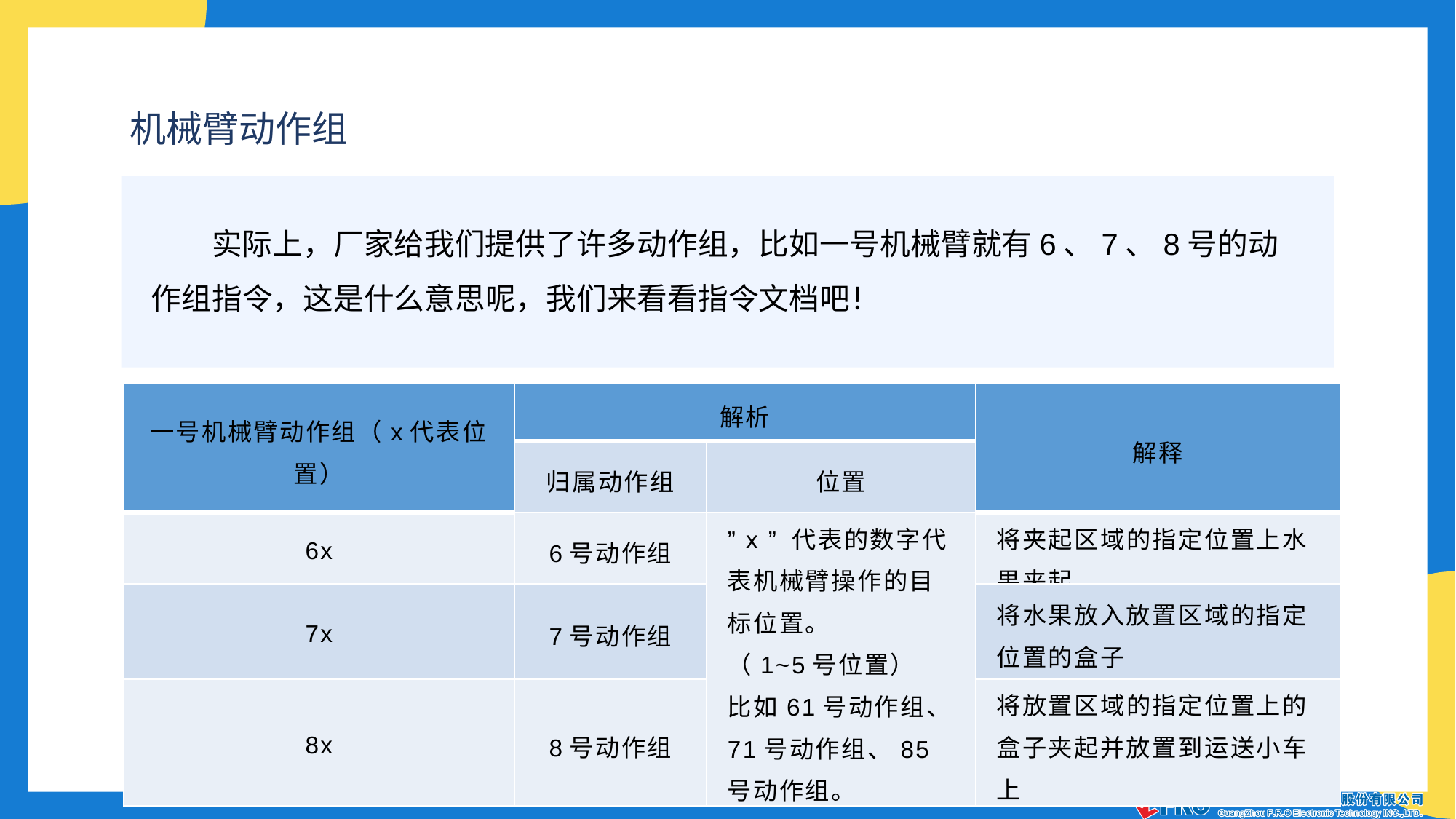

机械臂动作组
实际上，厂家给我们提供了许多动作组，比如一号机械臂就有6、7、8号的动作组指令，这是什么意思呢，我们来看看指令文档吧！
| 一号机械臂动作组（x代表位置） | 解析 |  | 解释 |
| --- | --- | --- | --- |
|  | 归属动作组 | 位置 |  |
| 6x | 6号动作组 | ” x ” 代表的数字代表机械臂操作的目标位置。 （1~5号位置） 比如61号动作组、71号动作组、85号动作组。 | 将夹起区域的指定位置上水果夹起 |
| 7x | 7号动作组 |  | 将水果放入放置区域的指定位置的盒子 |
| 8x | 8号动作组 |  | 将放置区域的指定位置上的盒子夹起并放置到运送小车上 |